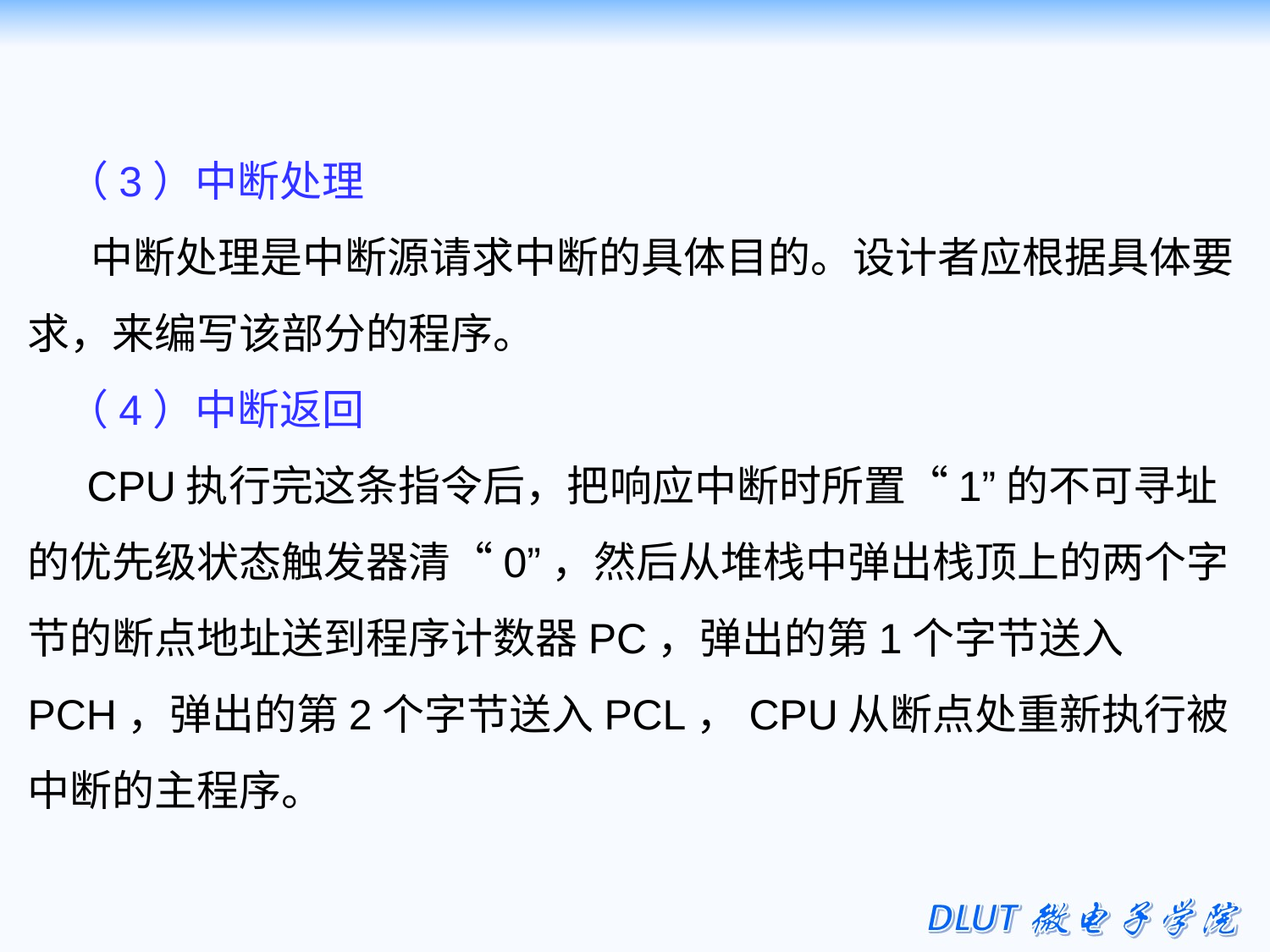

（3）中断处理
中断处理是中断源请求中断的具体目的。设计者应根据具体要求，来编写该部分的程序。
   （4）中断返回
     CPU执行完这条指令后，把响应中断时所置“1”的不可寻址的优先级状态触发器清“0”，然后从堆栈中弹出栈顶上的两个字节的断点地址送到程序计数器PC，弹出的第1个字节送入PCH，弹出的第2个字节送入PCL，CPU从断点处重新执行被中断的主程序。